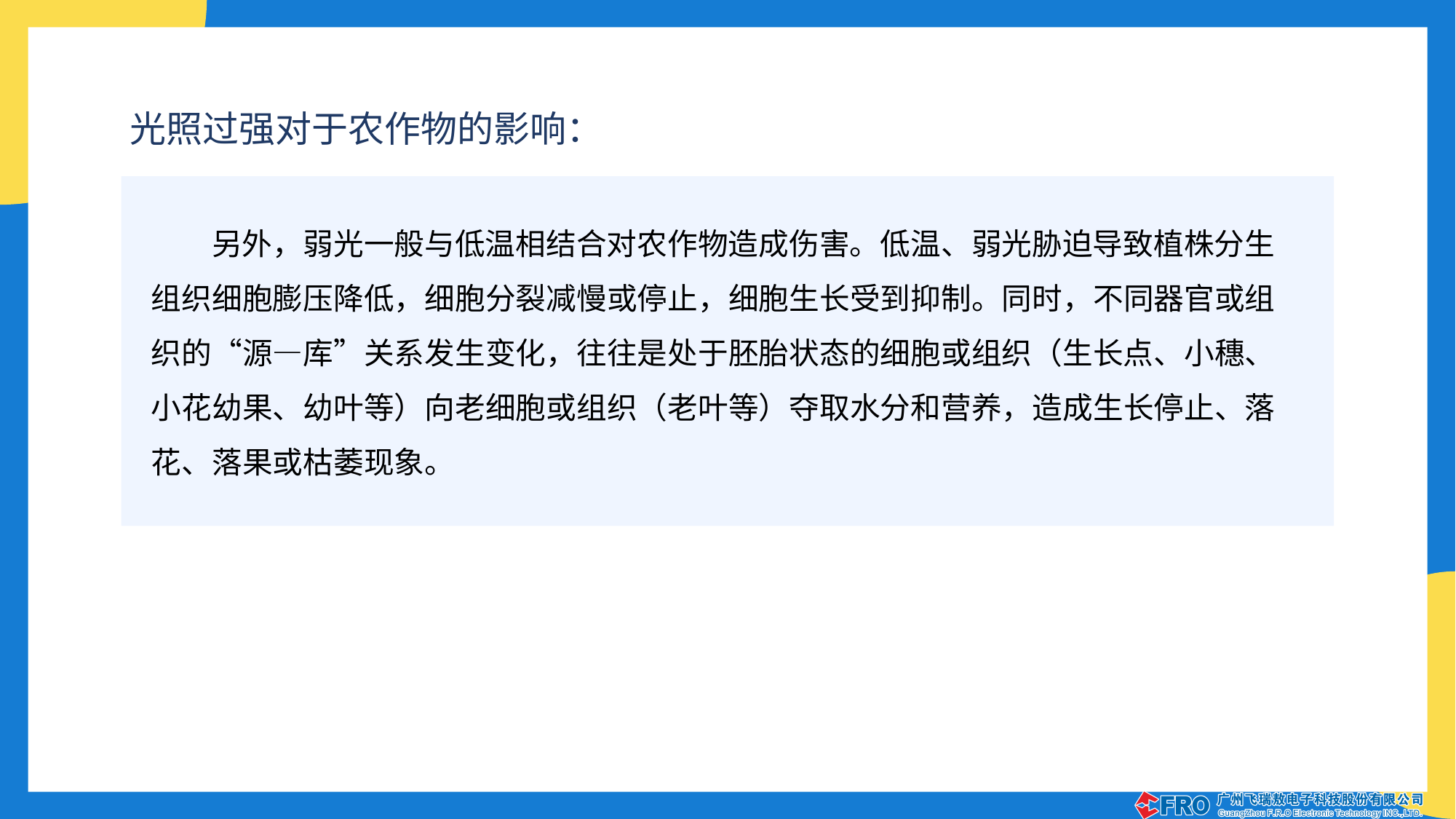

光照过强对于农作物的影响：
另外，弱光一般与低温相结合对农作物造成伤害。低温、弱光胁迫导致植株分生组织细胞膨压降低，细胞分裂减慢或停止，细胞生长受到抑制。同时，不同器官或组织的“源—库”关系发生变化，往往是处于胚胎状态的细胞或组织（生长点、小穗、小花幼果、幼叶等）向老细胞或组织（老叶等）夺取水分和营养，造成生长停止、落花、落果或枯萎现象。